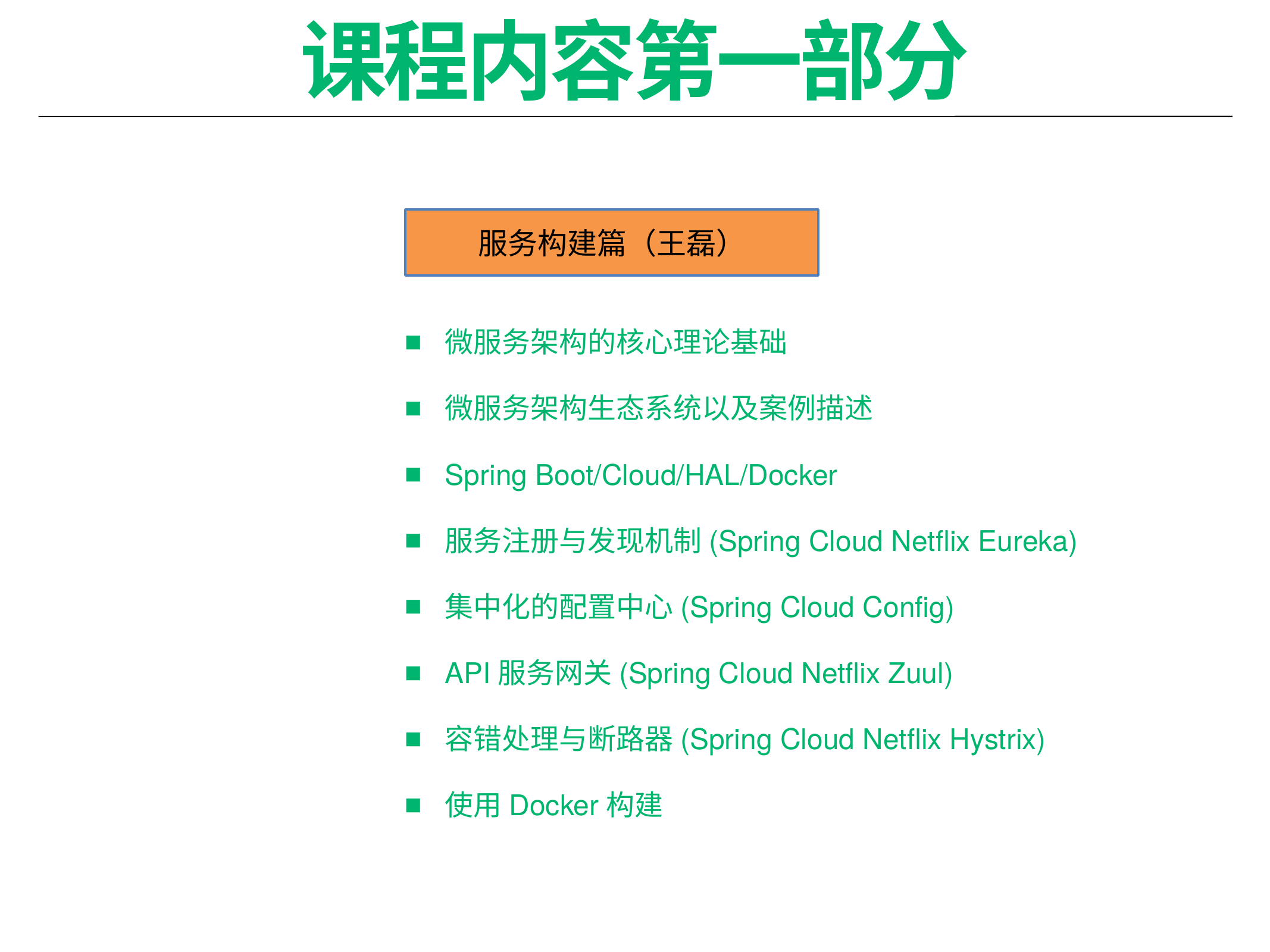

# 课程内容第一部分
服务构建篇（王磊）
微服务架构的核心理论基础
微服务架构生态系统以及案例描述
Spring Boot/Cloud/HAL/Docker
服务注册与发现机制(Spring Cloud Netflix Eureka)
集中化的配置中心(Spring Cloud Config)
API服务网关(Spring Cloud Netflix Zuul)
容错处理与断路器(Spring Cloud Netflix Hystrix)
使用Docker构建
6